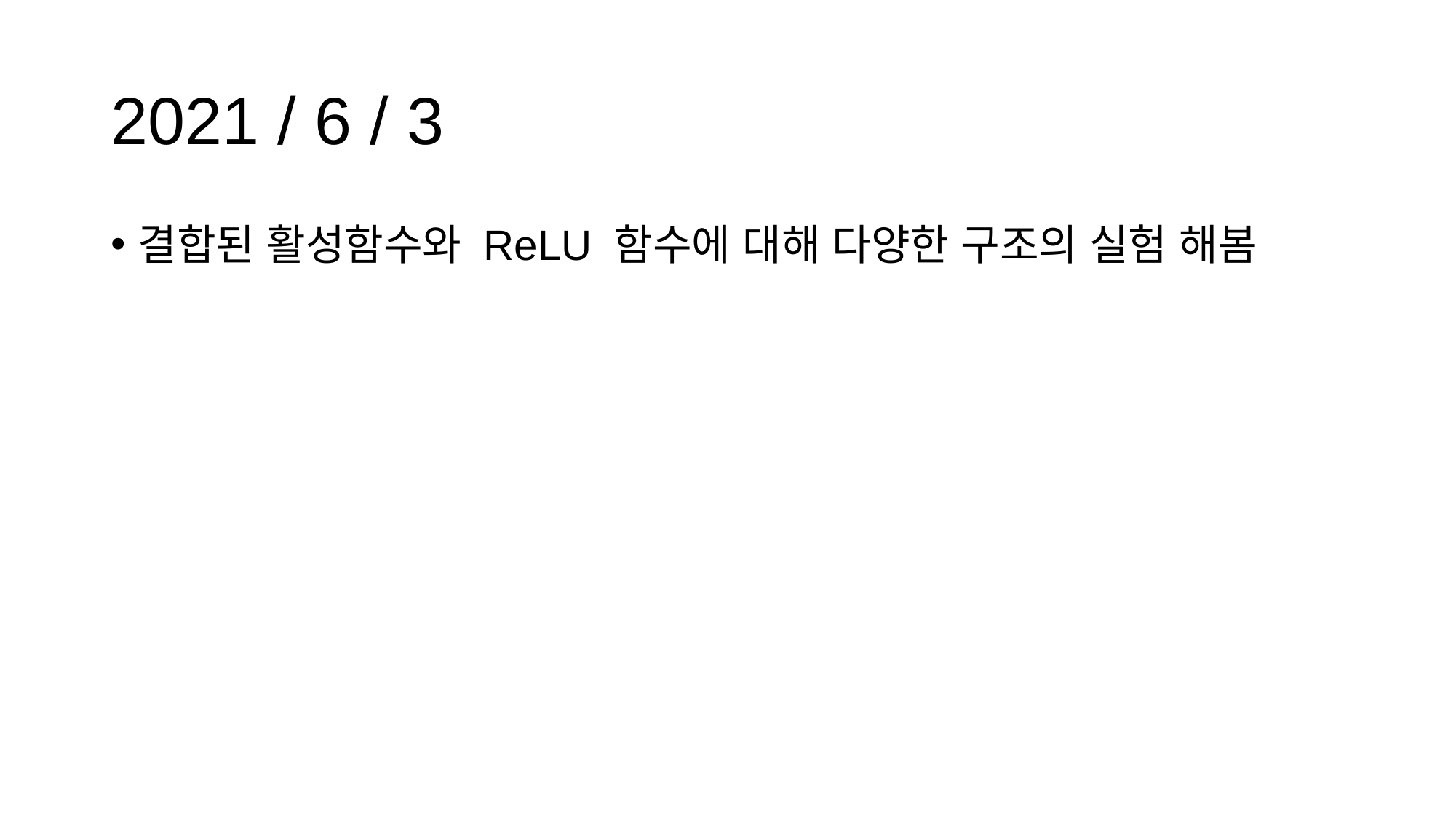

# 2021 / 6 / 3
결합된 활성함수와 ReLU 함수에 대해 다양한 구조의 실험 해봄